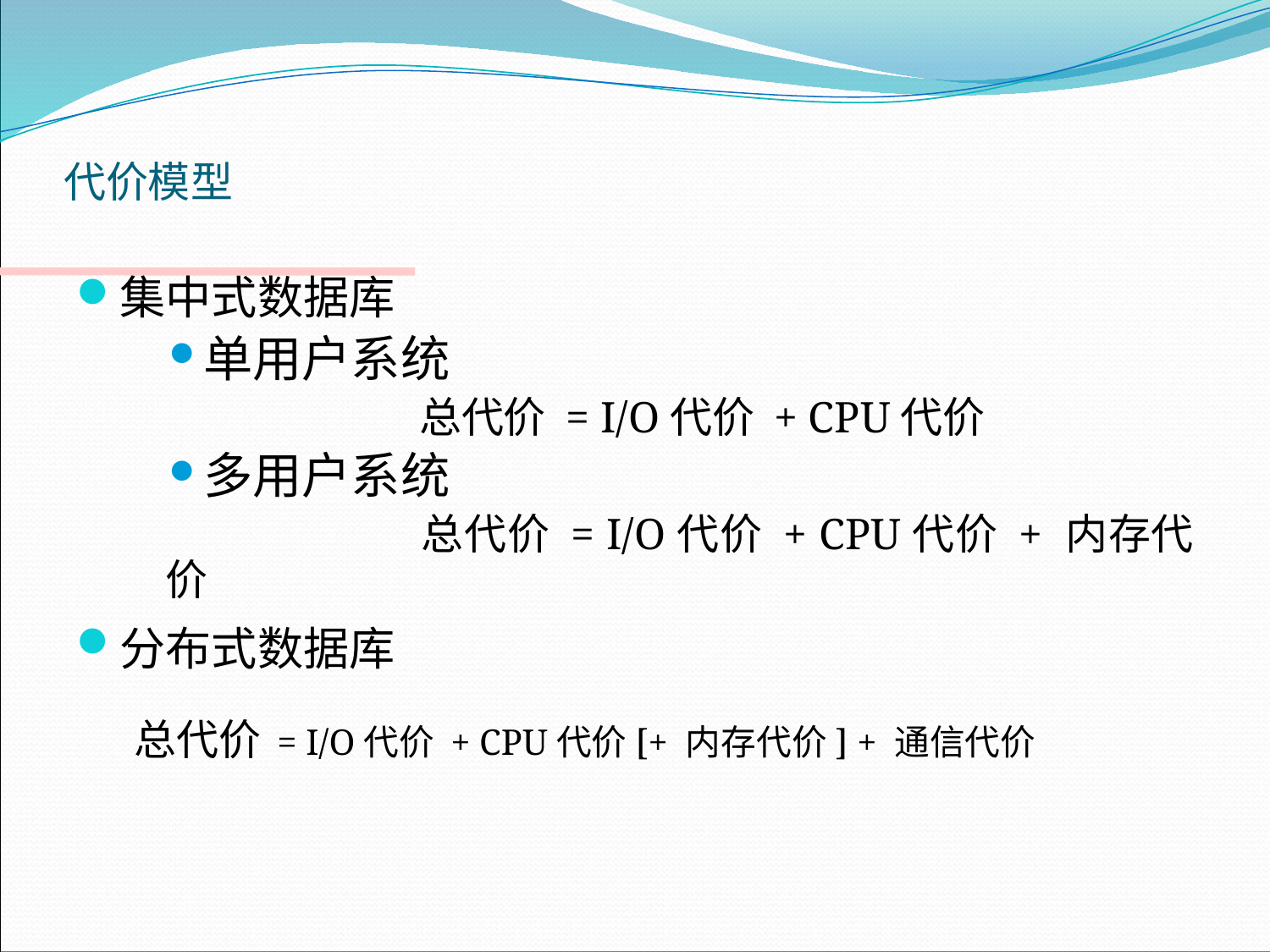

# 代价模型
集中式数据库
单用户系统
			总代价 = I/O代价 + CPU代价
多用户系统
			总代价 = I/O代价 + CPU代价 + 内存代价
分布式数据库
	 总代价 = I/O代价 + CPU代价[+ 内存代价] + 通信代价

844